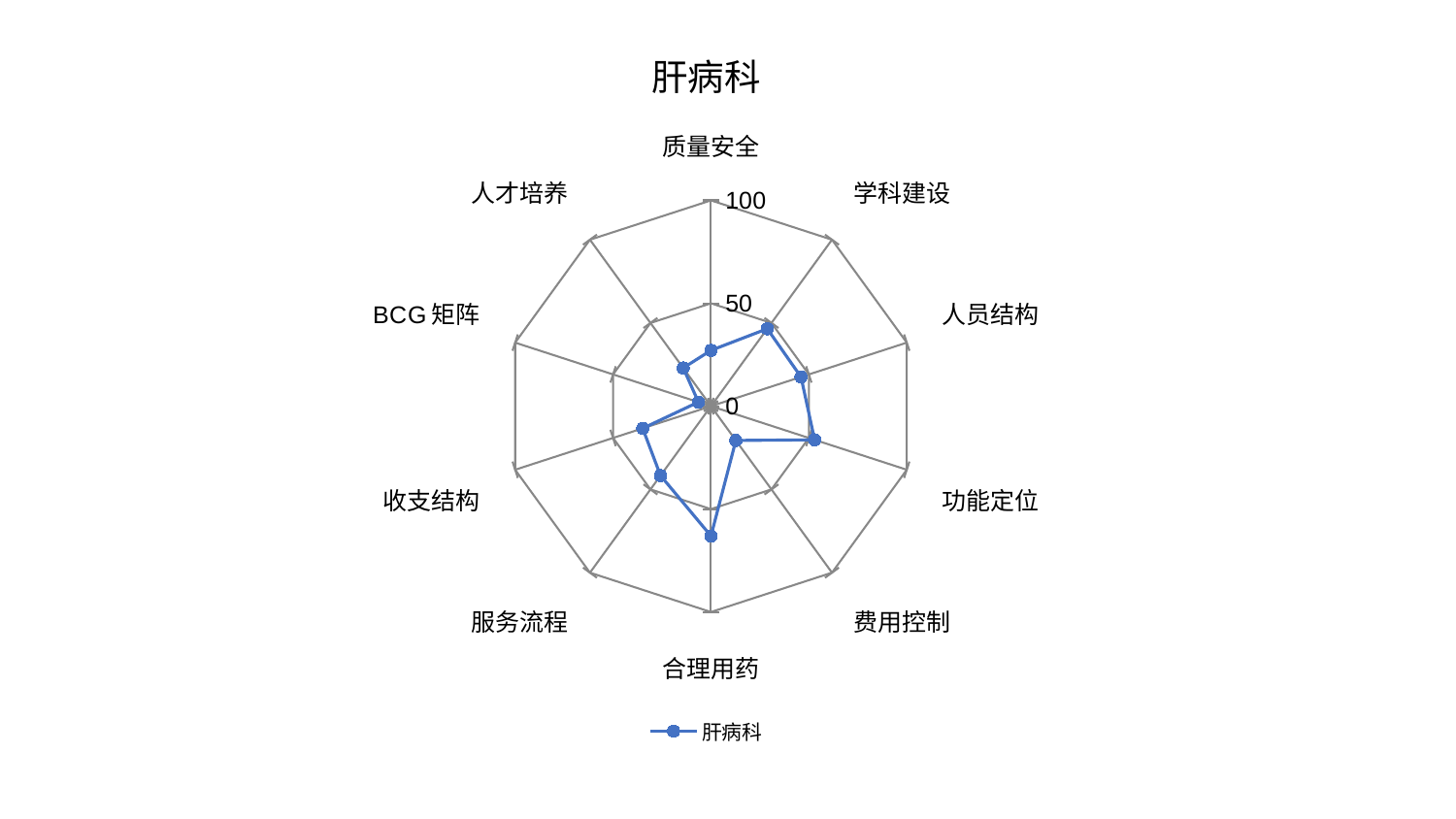

### Chart: 肝病科

| Category | 肝病科 |
|---|---|
| 质量安全 | 27.129640884623022 |
| 学科建设 | 46.52164802763954 |
| 人员结构 | 45.99116742787635 |
| 功能定位 | 52.93824771853858 |
| 费用控制 | 20.586247680956387 |
| 合理用药 | 63.063083350763726 |
| 服务流程 | 41.68819330457086 |
| 收支结构 | 34.86546228717419 |
| BCG矩阵 | 6.435963805288452 |
| 人才培养 | 22.954141121493496 |
133